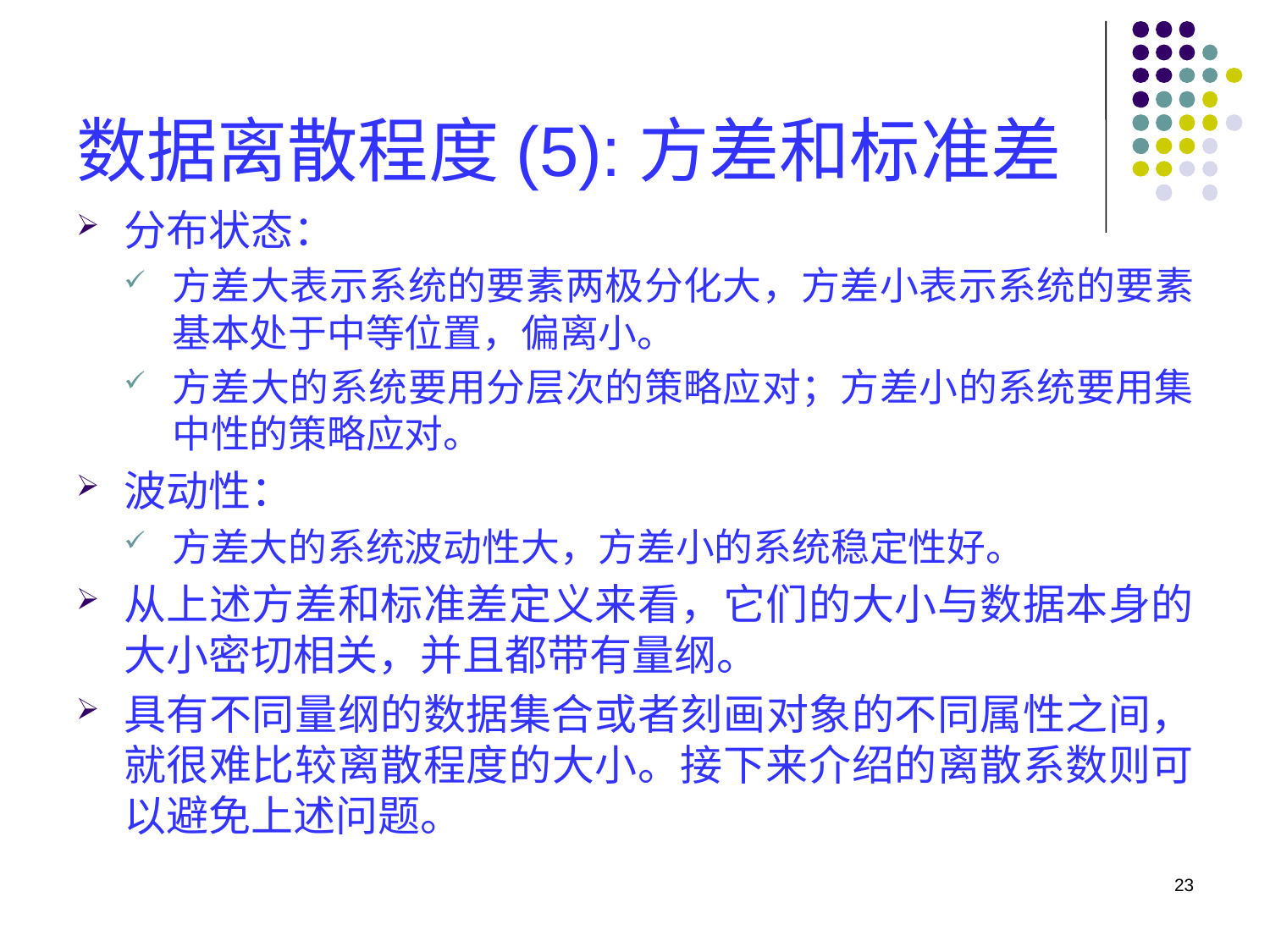

# 数据离散程度(5):方差和标准差
分布状态：
方差大表示系统的要素两极分化大，方差小表示系统的要素基本处于中等位置，偏离小。
方差大的系统要用分层次的策略应对；方差小的系统要用集中性的策略应对。
波动性：
方差大的系统波动性大，方差小的系统稳定性好。
从上述方差和标准差定义来看，它们的大小与数据本身的大小密切相关，并且都带有量纲。
具有不同量纲的数据集合或者刻画对象的不同属性之间，就很难比较离散程度的大小。接下来介绍的离散系数则可以避免上述问题。

23